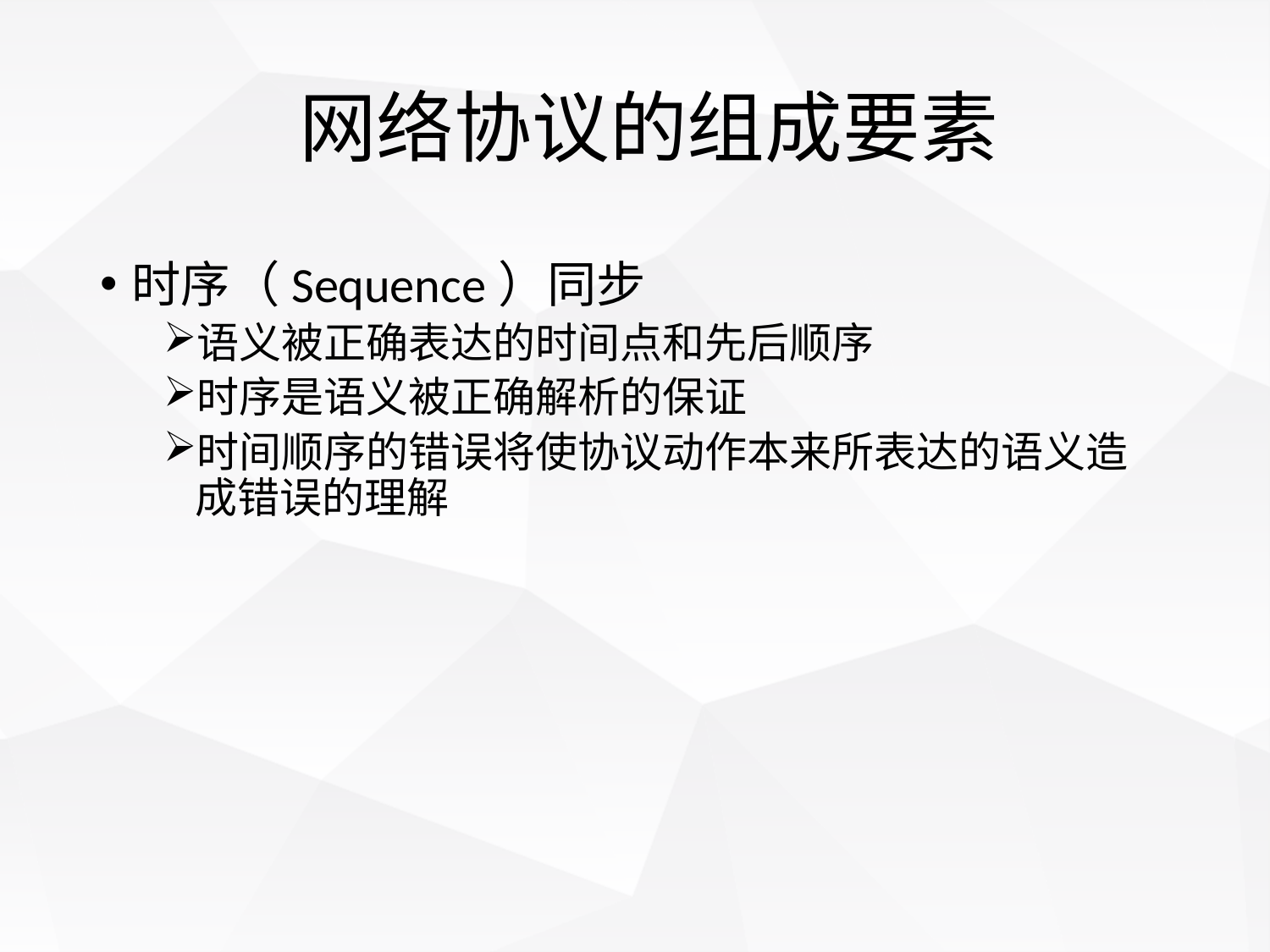

# 网络协议的组成要素
时序（Sequence）同步
语义被正确表达的时间点和先后顺序
时序是语义被正确解析的保证
时间顺序的错误将使协议动作本来所表达的语义造成错误的理解